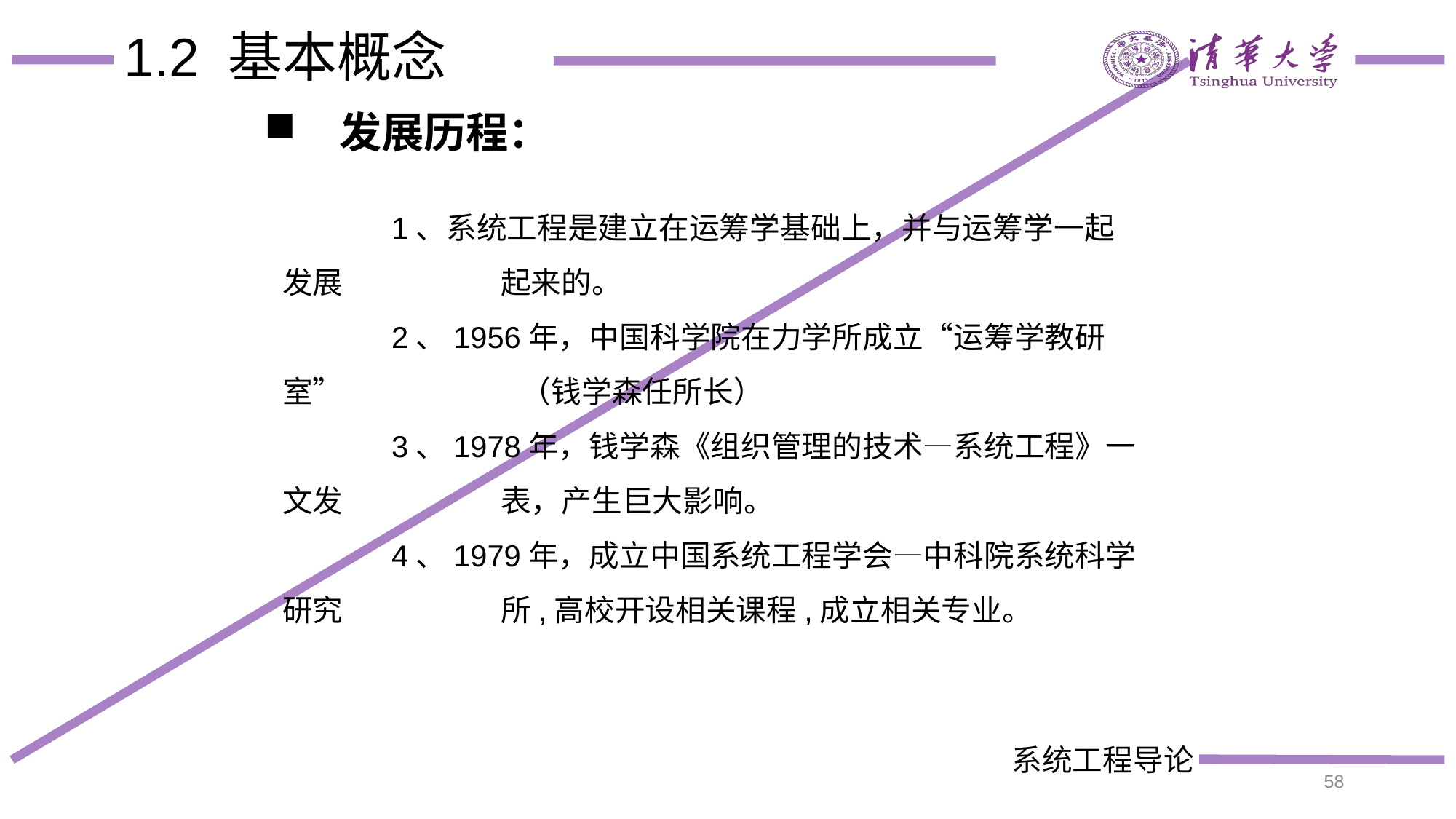

# 1.2 基本概念
 发展历程：
	1、系统工程是建立在运筹学基础上，并与运筹学一起发展		起来的。
	2、1956年，中国科学院在力学所成立“运筹学教研室”		   （钱学森任所长）
	3、1978年，钱学森《组织管理的技术—系统工程》一文发		表，产生巨大影响。
	4、1979年，成立中国系统工程学会—中科院系统科学研究		所,高校开设相关课程,成立相关专业。
58